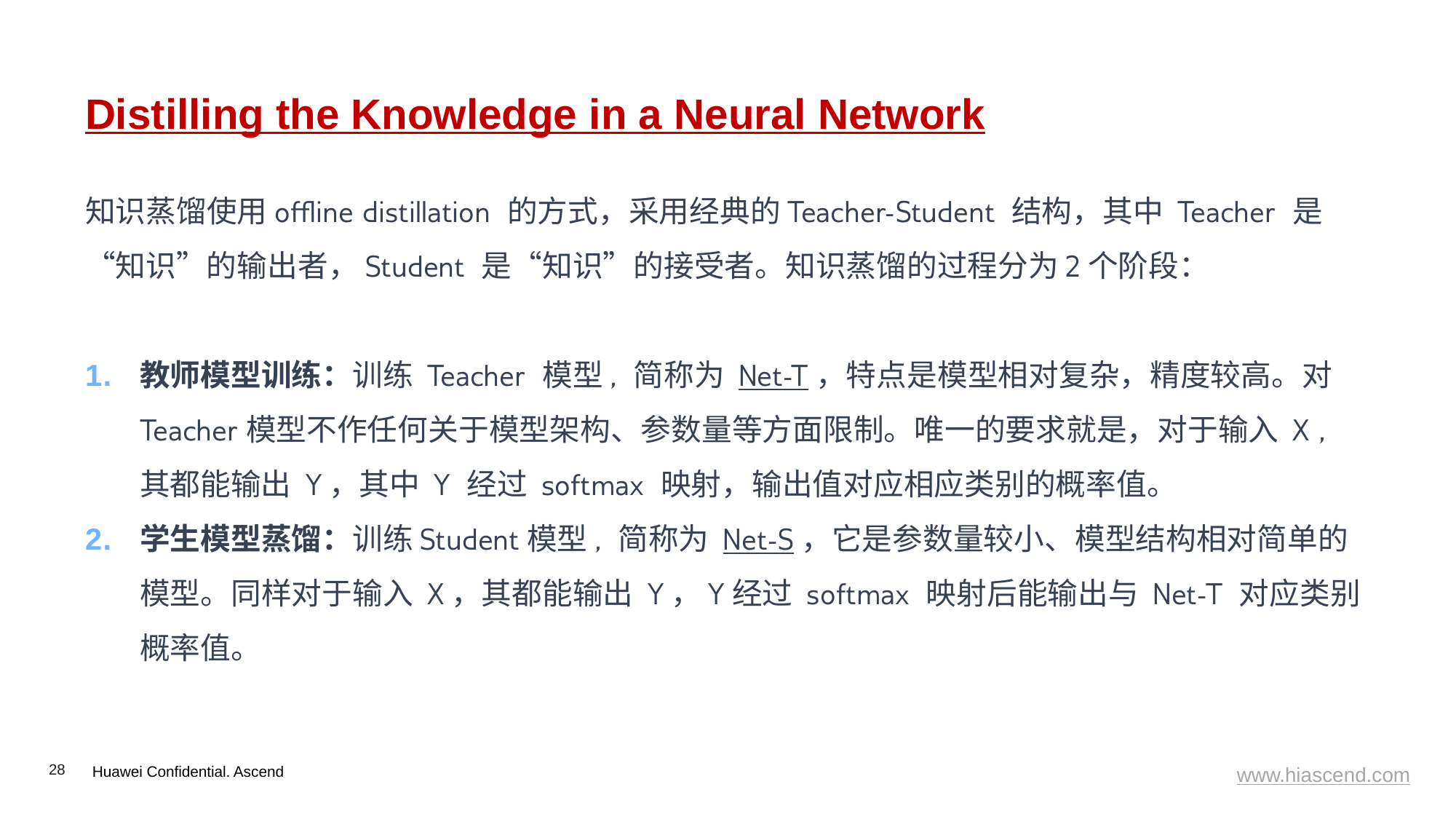

# Distilling the Knowledge in a Neural Network
知识蒸馏使用offline distillation 的方式，采用经典的Teacher-Student 结构，其中 Teacher 是“知识”的输出者，Student 是“知识”的接受者。知识蒸馏的过程分为2个阶段：

教师模型训练：训练 Teacher 模型, 简称为 Net-T，特点是模型相对复杂，精度较高。对 Teacher模型不作任何关于模型架构、参数量等方面限制。唯一的要求就是，对于输入 X , 其都能输出 Y，其中 Y 经过 softmax 映射，输出值对应相应类别的概率值。
学生模型蒸馏：训练Student模型, 简称为 Net-S，它是参数量较小、模型结构相对简单的模型。同样对于输入 X，其都能输出 Y，Y经过 softmax 映射后能输出与 Net-T 对应类别概率值。